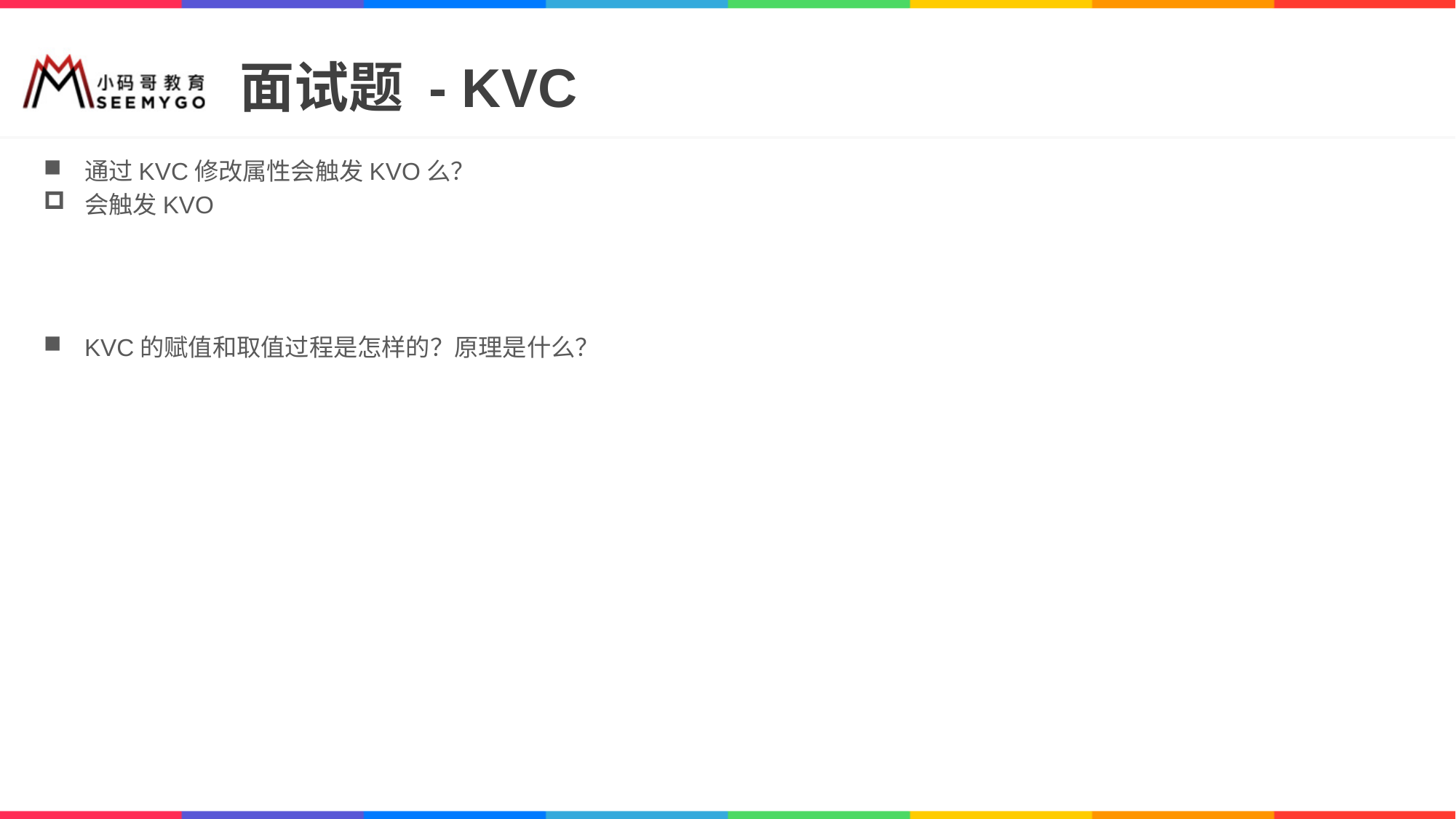

# 面试题 - KVC
通过KVC修改属性会触发KVO么？
会触发KVO
KVC的赋值和取值过程是怎样的？原理是什么？